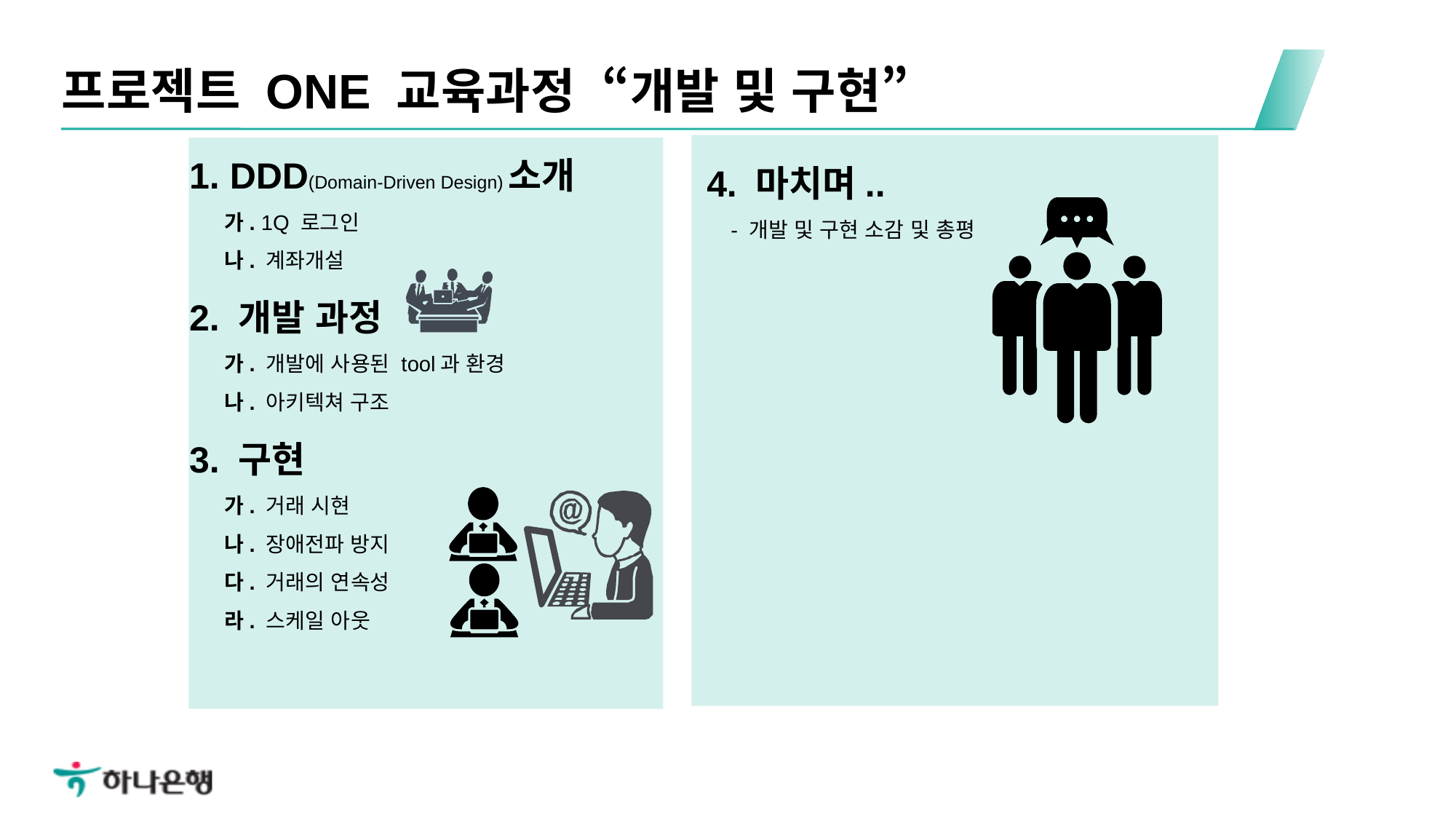

프로젝트 ONE 교육과정  “개발 및 구현”

1. DDD(Domain-Driven Design)소개
     가. 1Q 로그인
     나. 계좌개설
2. 개발 과정
     가. 개발에 사용된 tool과 환경
     나. 아키텍쳐 구조
3. 구현
     가. 거래 시현
     나. 장애전파 방지
     다. 거래의 연속성
     라. 스케일 아웃

4. 마치며..
    - 개발 및 구현 소감 및 총평